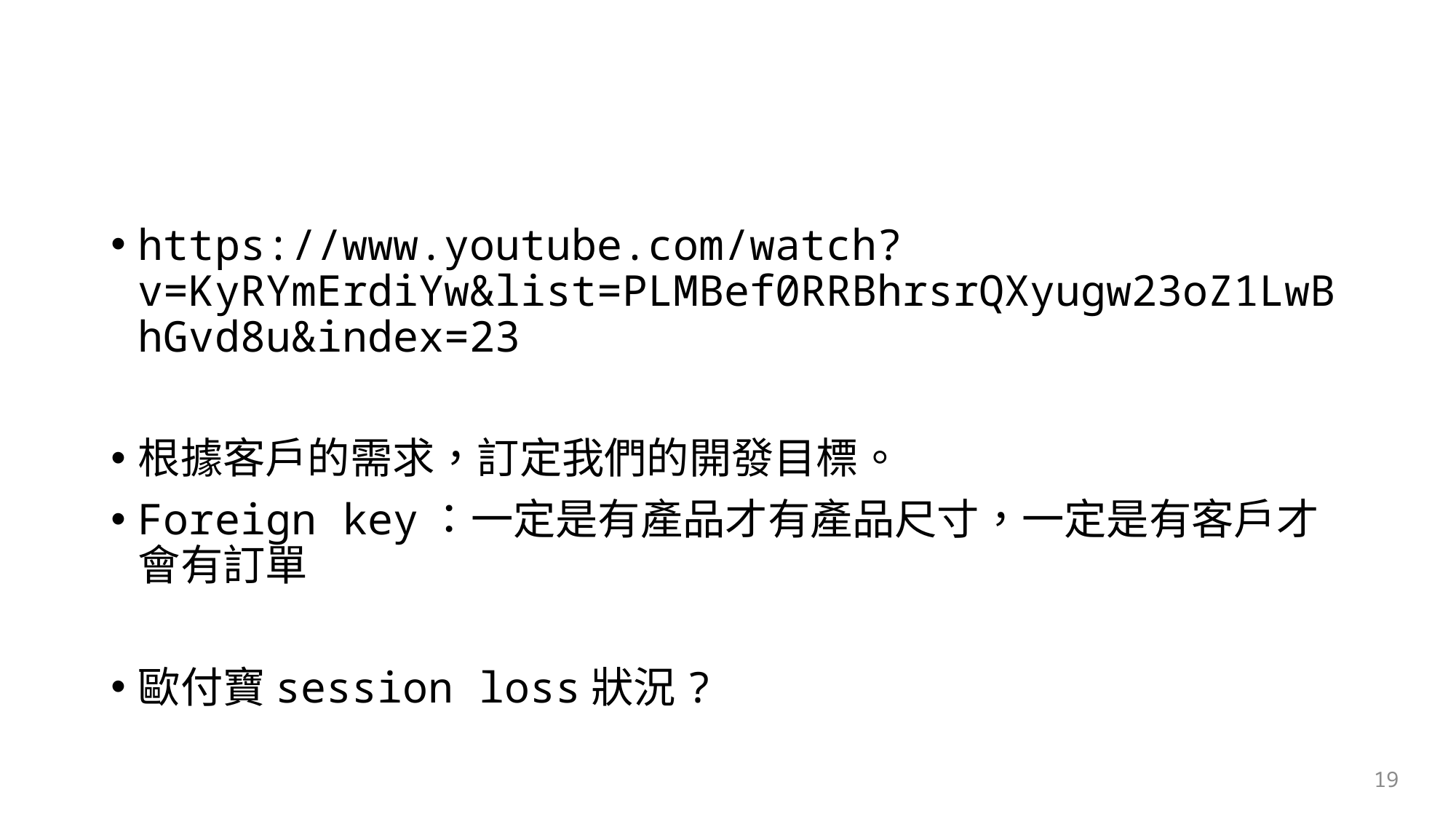

#
https://www.youtube.com/watch?v=KyRYmErdiYw&list=PLMBef0RRBhrsrQXyugw23oZ1LwBhGvd8u&index=23

根據客戶的需求，訂定我們的開發目標。
Foreign key：一定是有產品才有產品尺寸，一定是有客戶才會有訂單

歐付寶session loss狀況?
19